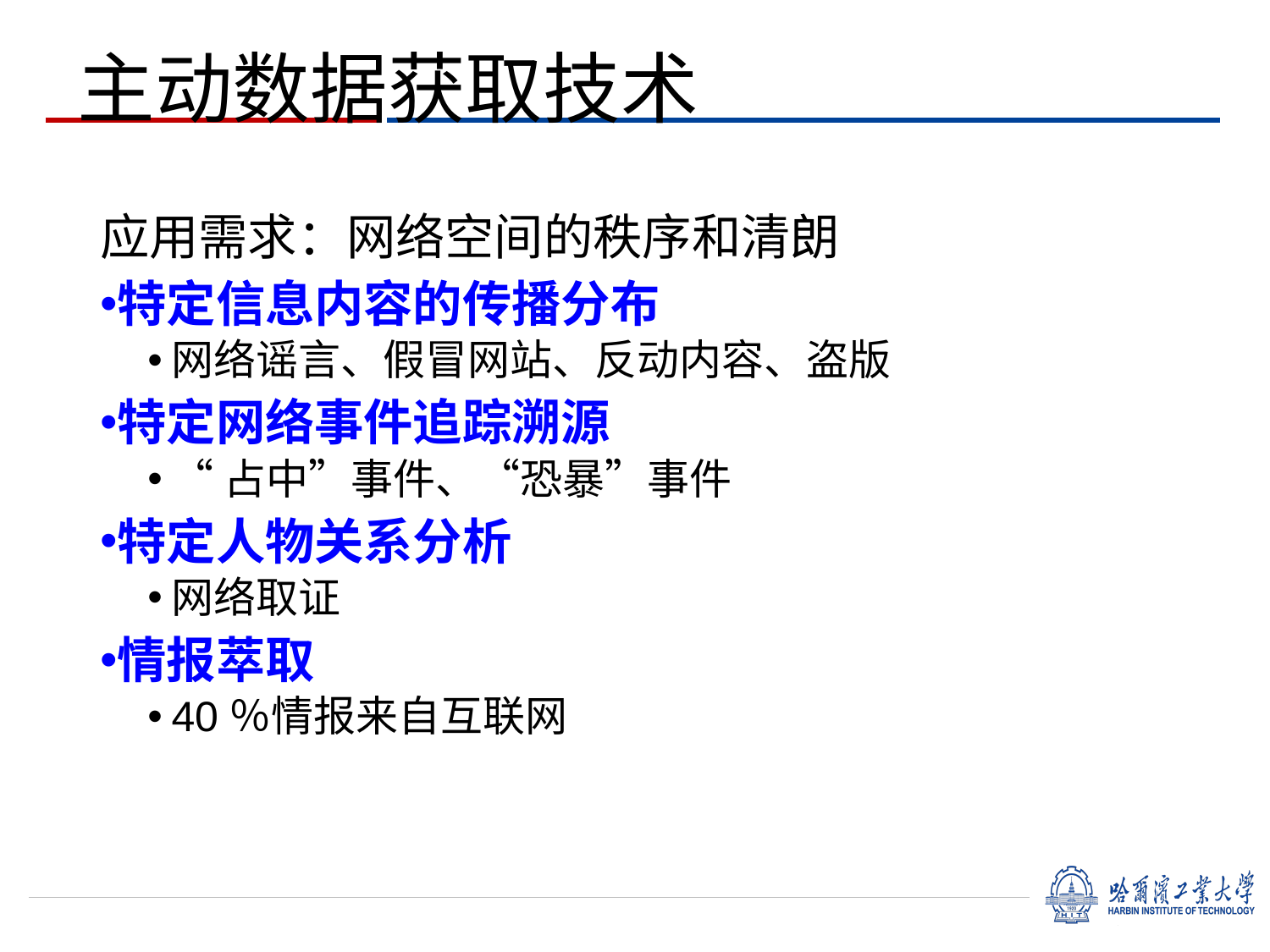

主动数据获取技术
应用需求：网络空间的秩序和清朗
特定信息内容的传播分布
网络谣言、假冒网站、反动内容、盗版
特定网络事件追踪溯源
“占中”事件、“恐暴”事件
特定人物关系分析
网络取证
情报萃取
40％情报来自互联网